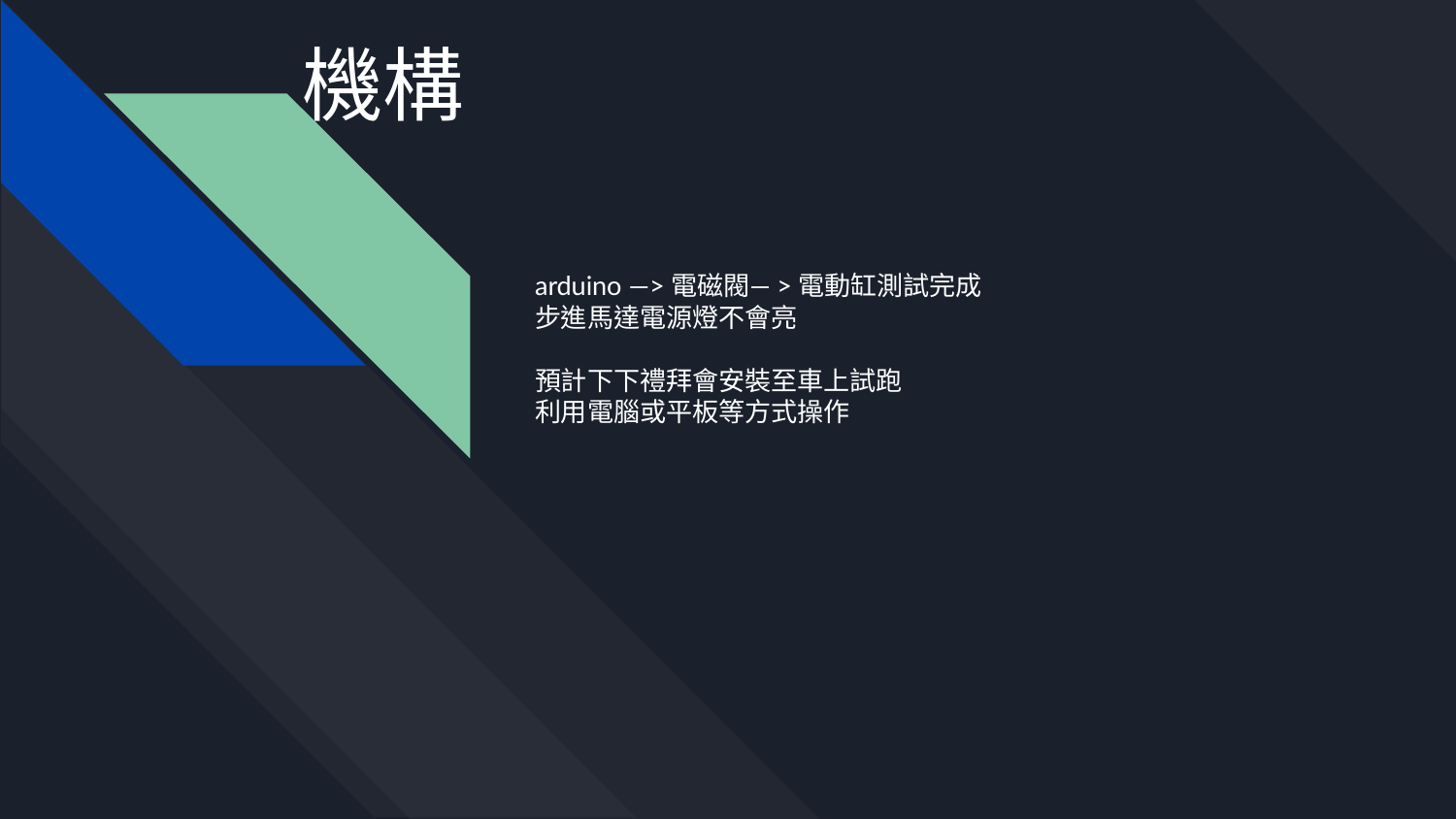

# 機構
arduino —>電磁閥—>電動缸測試完成
步進馬達電源燈不會亮

預計下下禮拜會安裝至車上試跑
利用電腦或平板等方式操作